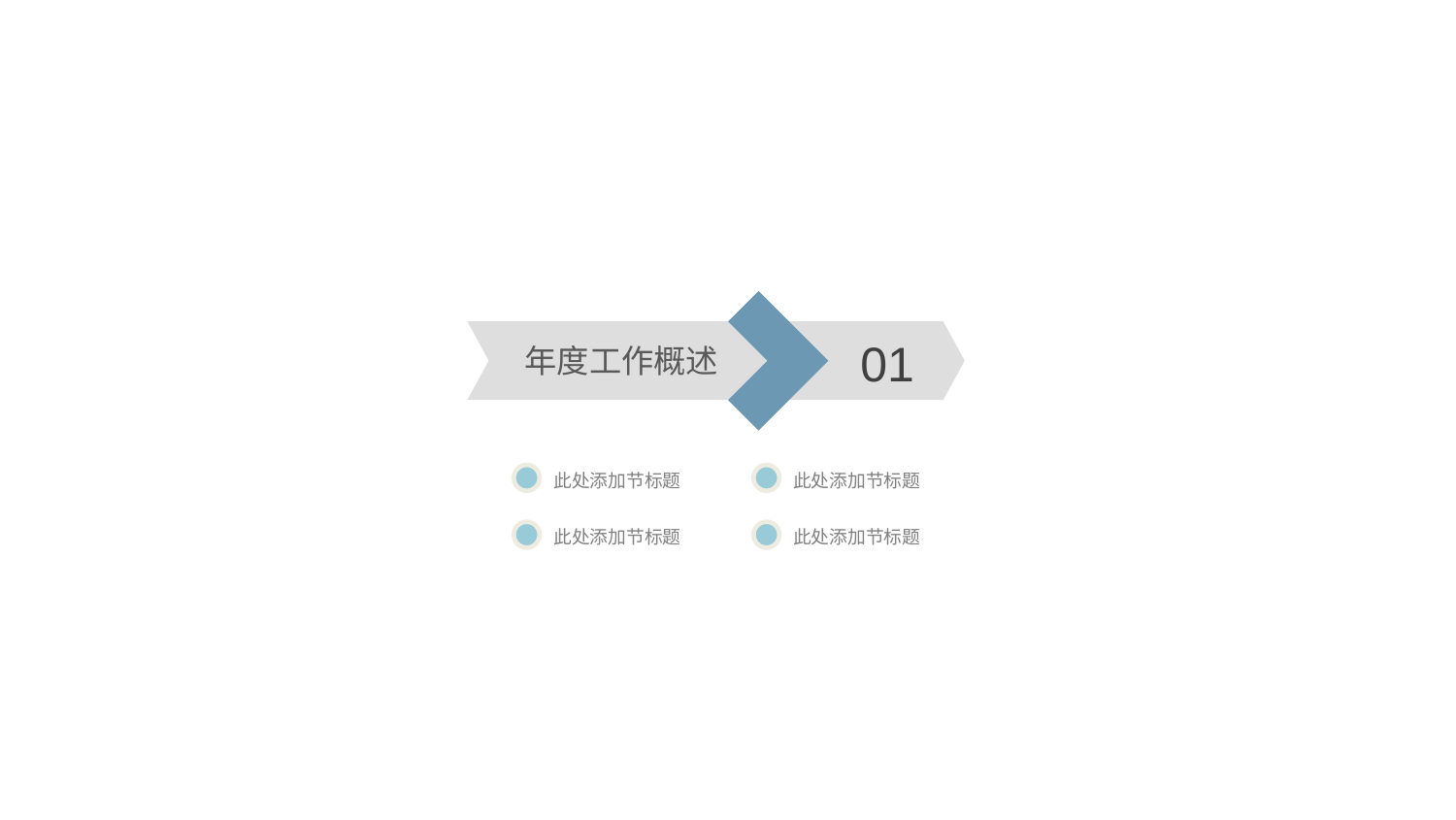

01
年度工作概述
此处添加节标题
此处添加节标题

此处添加节标题
此处添加节标题